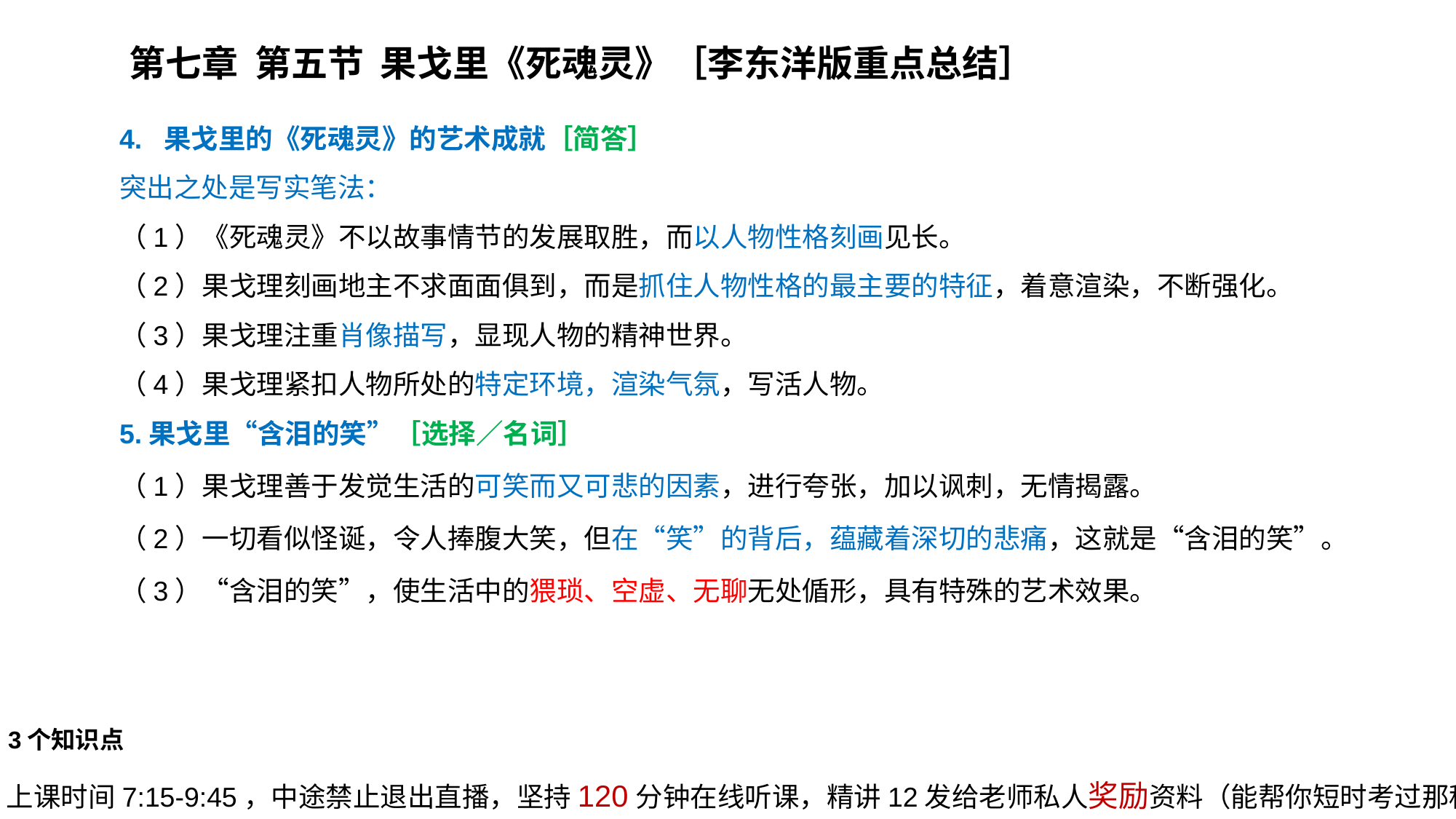

第七章  第五节  果戈里《死魂灵》［李东洋版重点总结］
4.  果戈里的《死魂灵》的艺术成就［简答］
突出之处是写实笔法：
（1）《死魂灵》不以故事情节的发展取胜，而以人物性格刻画见长。
（2）果戈理刻画地主不求面面俱到，而是抓住人物性格的最主要的特征，着意渲染，不断强化。
（3）果戈理注重肖像描写，显现人物的精神世界。
（4）果戈理紧扣人物所处的特定环境，渲染气氛，写活人物。
5.果戈里“含泪的笑”［选择／名词］
（1）果戈理善于发觉生活的可笑而又可悲的因素，进行夸张，加以讽刺，无情揭露。
（2）一切看似怪诞，令人捧腹大笑，但在“笑”的背后，蕴藏着深切的悲痛，这就是“含泪的笑”。
（3）“含泪的笑”，使生活中的猥琐、空虚、无聊无处偱形，具有特殊的艺术效果。

3个知识点